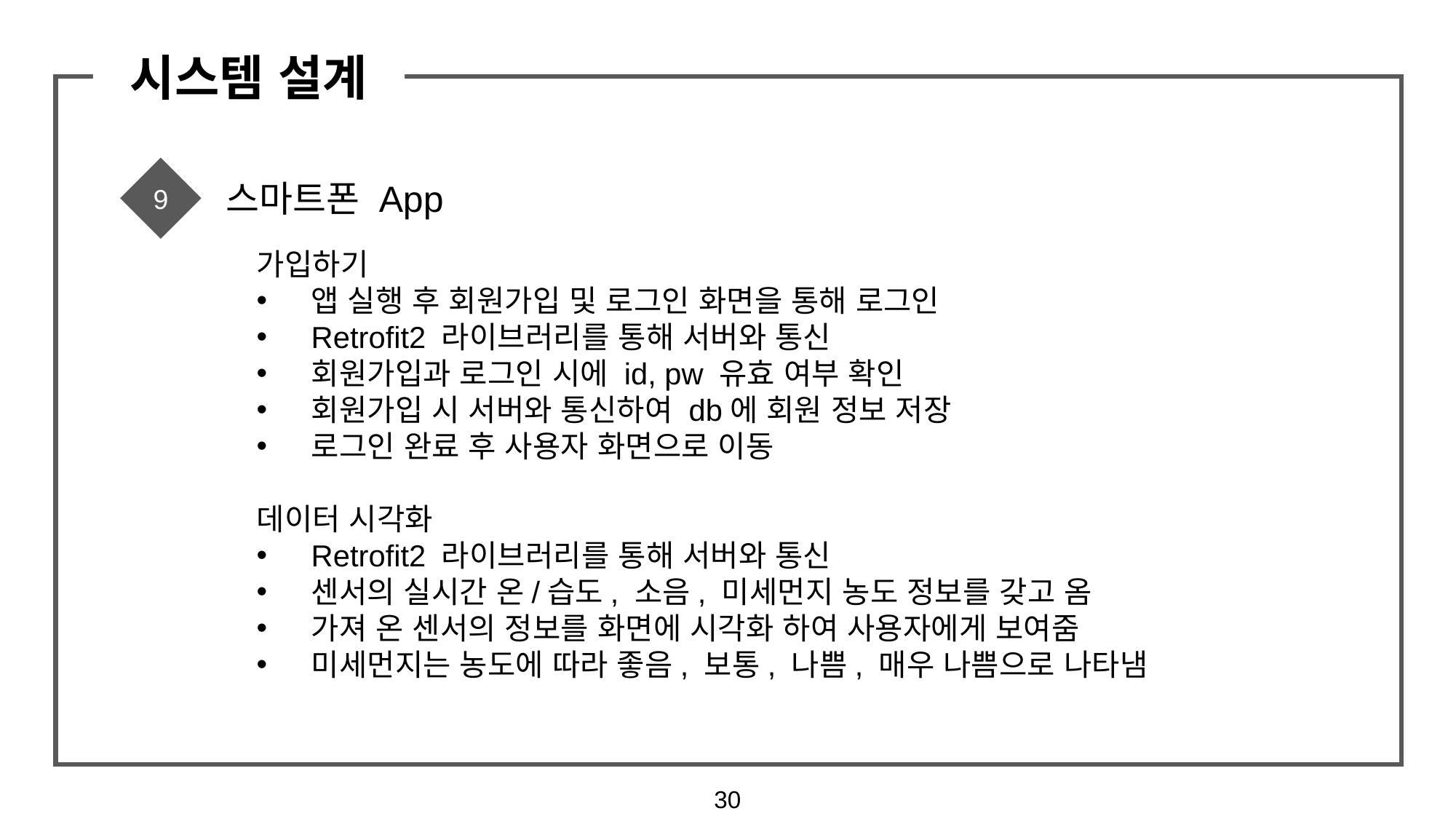

시스템 설계

9
스마트폰 App
가입하기
앱 실행 후 회원가입 및 로그인 화면을 통해 로그인
Retrofit2 라이브러리를 통해 서버와 통신
회원가입과 로그인 시에 id, pw 유효 여부 확인
회원가입 시 서버와 통신하여 db에 회원 정보 저장
로그인 완료 후 사용자 화면으로 이동

데이터 시각화
Retrofit2 라이브러리를 통해 서버와 통신
센서의 실시간 온/습도, 소음, 미세먼지 농도 정보를 갖고 옴
가져 온 센서의 정보를 화면에 시각화 하여 사용자에게 보여줌
미세먼지는 농도에 따라 좋음, 보통, 나쁨, 매우 나쁨으로 나타냄
30